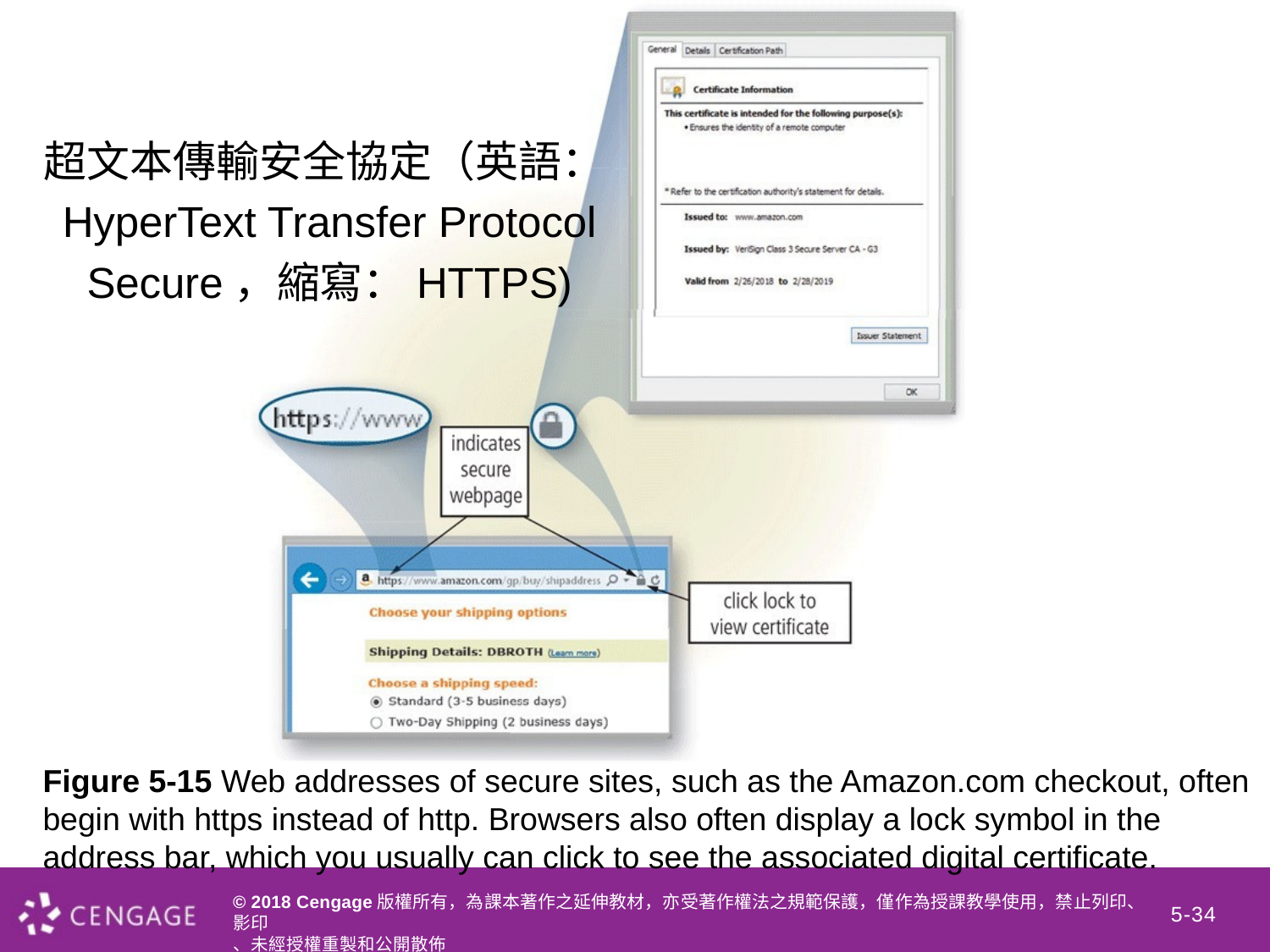

超文本傳輸安全協定（英語：HyperText Transfer Protocol Secure，縮寫：HTTPS)
Figure 5-15 Web addresses of secure sites, such as the Amazon.com checkout, often begin with https instead of http. Browsers also often display a lock symbol in the address bar, which you usually can click to see the associated digital certificate.

© 2018 Cengage版權所有，為課本著作之延伸教材，亦受著作權法之規範保護，僅作為授課教學使用，禁止列印、影印
、未經授權重製和公開散佈
5-34